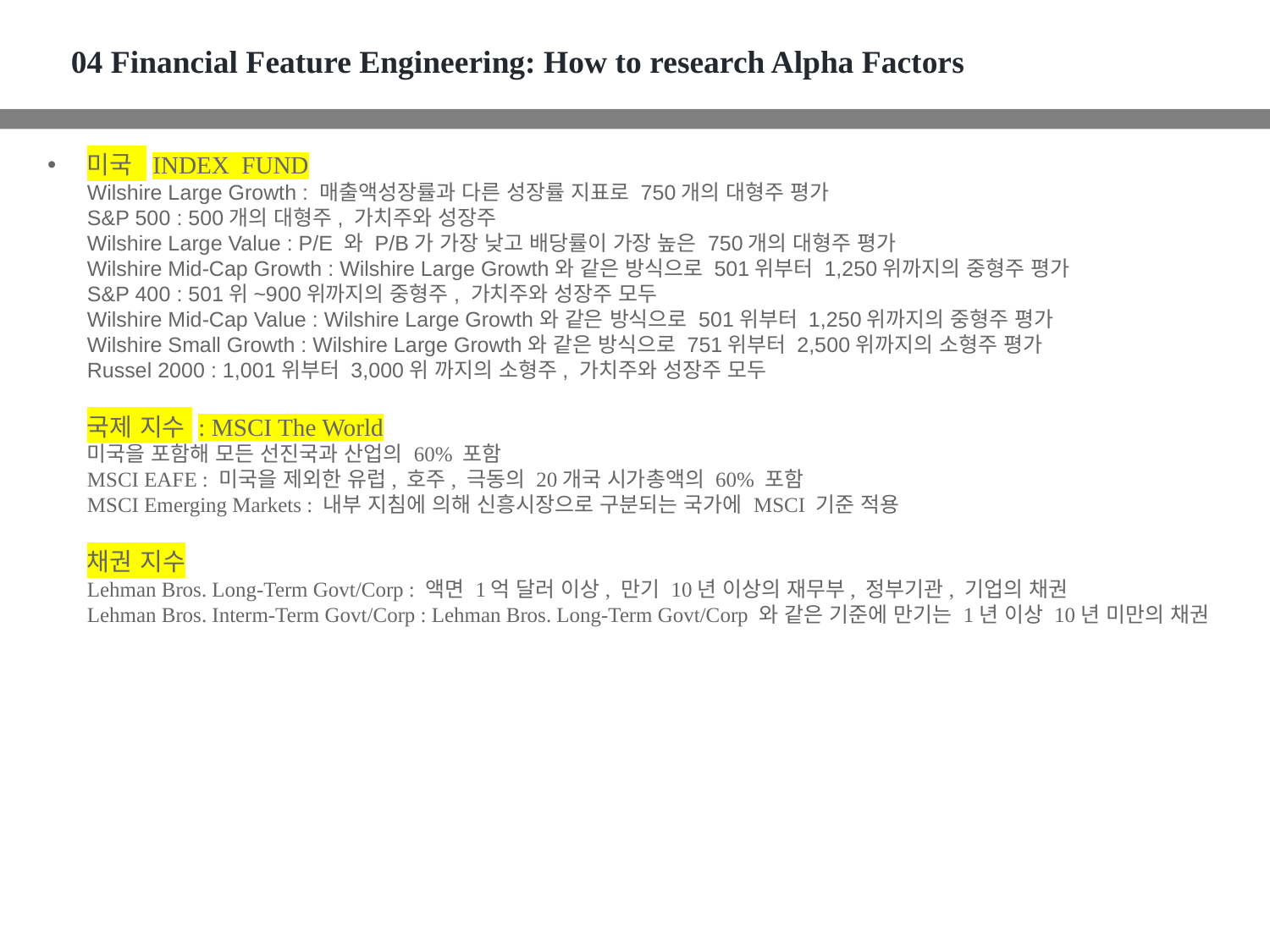

04 Financial Feature Engineering: How to research Alpha Factors

미국  INDEX  FUND
Wilshire Large Growth : 매출액성장률과 다른 성장률 지표로 750개의 대형주 평가
S&P 500 : 500개의 대형주, 가치주와 성장주
Wilshire Large Value : P/E 와 P/B가 가장 낮고 배당률이 가장 높은 750개의 대형주 평가
Wilshire Mid-Cap Growth : Wilshire Large Growth와 같은 방식으로 501위부터 1,250위까지의 중형주 평가
S&P 400 : 501위~900위까지의 중형주, 가치주와 성장주 모두
Wilshire Mid-Cap Value : Wilshire Large Growth와 같은 방식으로 501위부터 1,250위까지의 중형주 평가
Wilshire Small Growth : Wilshire Large Growth와 같은 방식으로 751위부터 2,500위까지의 소형주 평가
Russel 2000 : 1,001위부터 3,000위 까지의 소형주, 가치주와 성장주 모두
국제 지수 : MSCI The World
미국을 포함해 모든 선진국과 산업의 60% 포함
MSCI EAFE : 미국을 제외한 유럽, 호주, 극동의 20개국 시가총액의 60% 포함
MSCI Emerging Markets : 내부 지침에 의해 신흥시장으로 구분되는 국가에 MSCI 기준 적용
채권 지수
Lehman Bros. Long-Term Govt/Corp : 액면 1억 달러 이상, 만기 10년 이상의 재무부, 정부기관, 기업의 채권
Lehman Bros. Interm-Term Govt/Corp : Lehman Bros. Long-Term Govt/Corp 와 같은 기준에 만기는 1년 이상 10년 미만의 채권